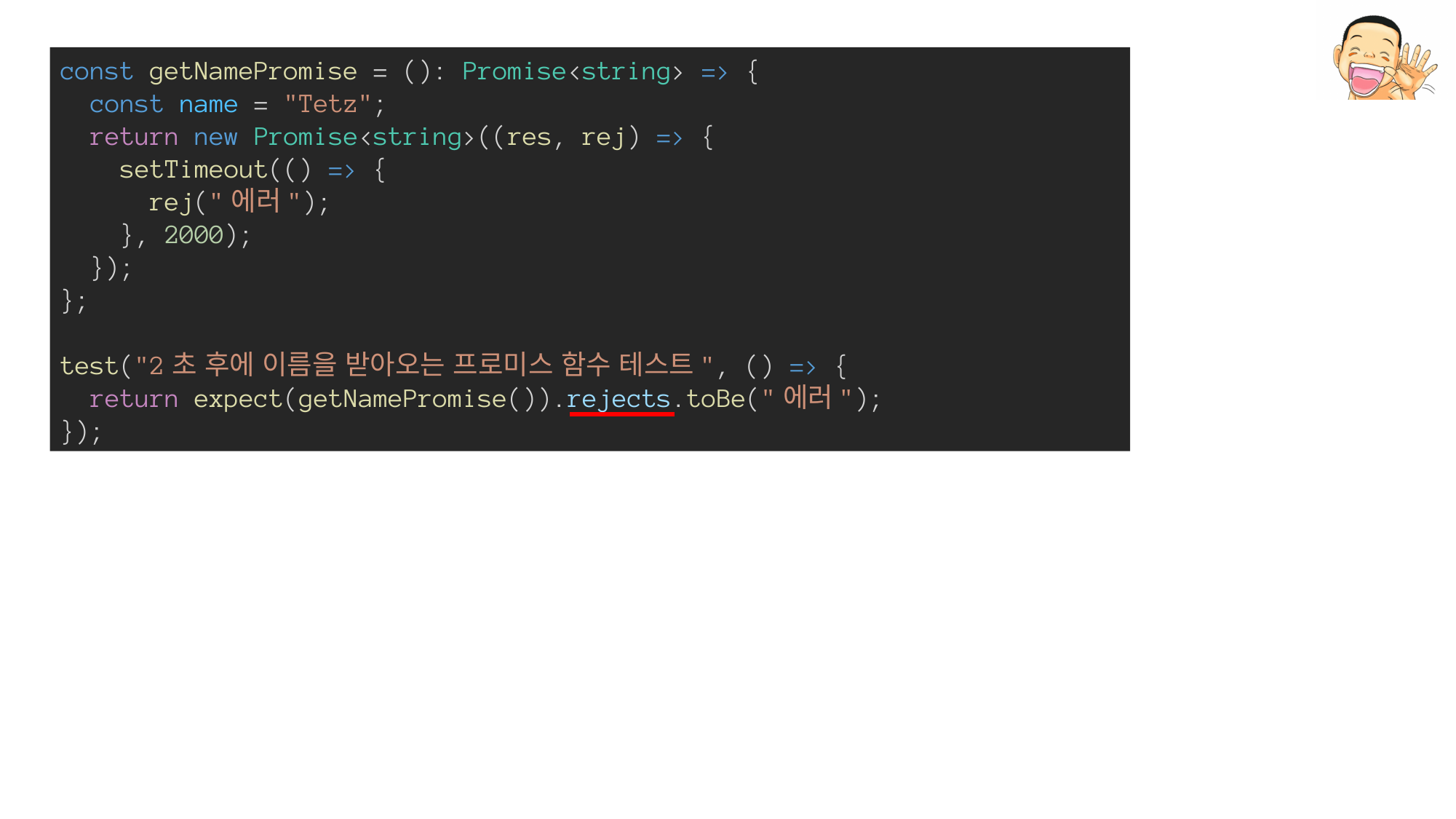

const getNamePromise = (): Promise<string> => {
  const name = "Tetz";
  return new Promise<string>((res, rej) => {
    setTimeout(() => {
      rej("에러");
    }, 2000);
  });
};
test("2초 후에 이름을 받아오는 프로미스 함수 테스트", () => {
  return expect(getNamePromise()).rejects.toBe("에러");
});